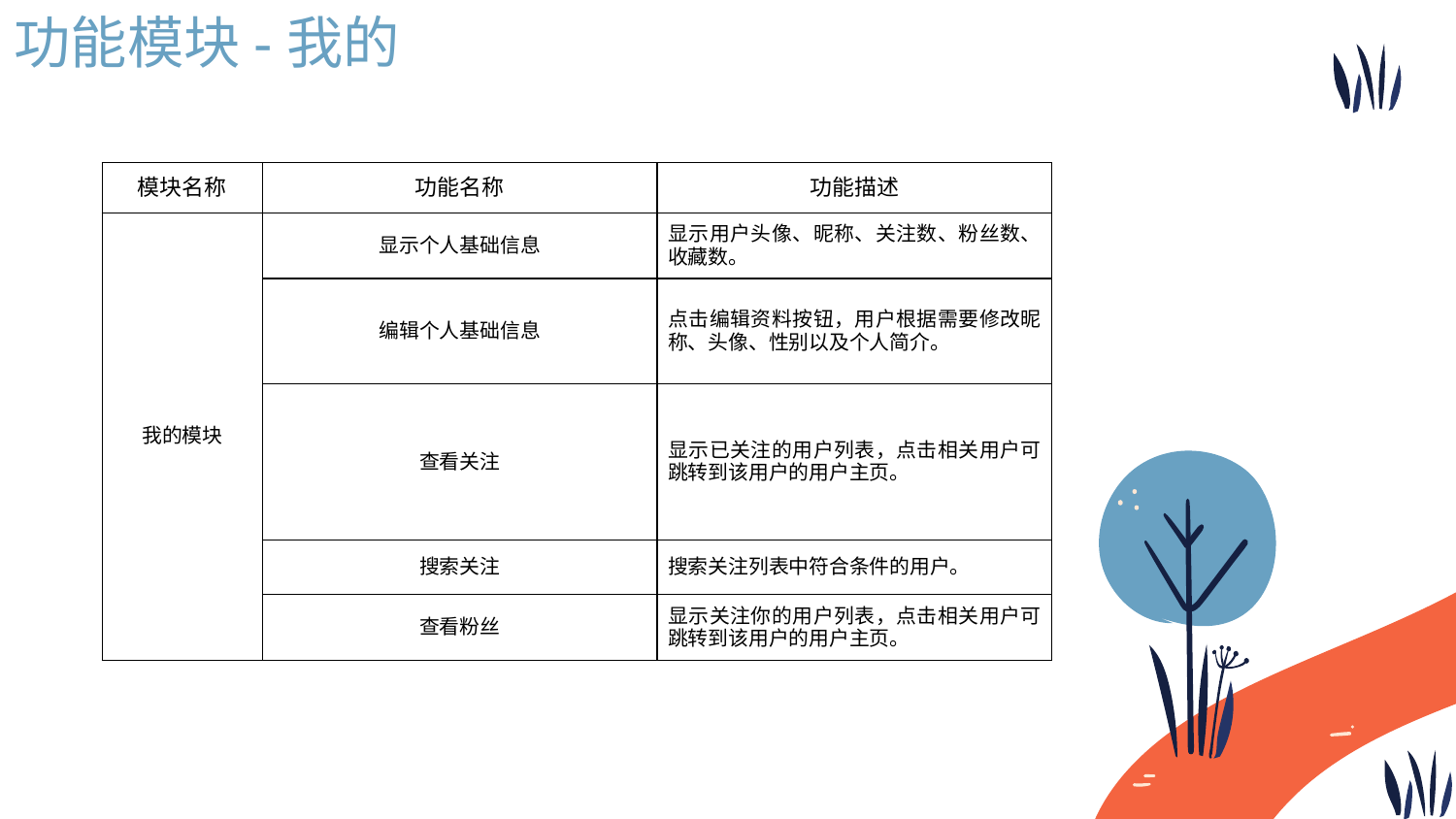

功能模块-我的

| 模块名称 | 功能名称 | 功能描述 |
| --- | --- | --- |
| 我的模块 | 显示个人基础信息 | 显示用户头像、昵称、关注数、粉丝数、收藏数。 |
|  | 编辑个人基础信息 | 点击编辑资料按钮，用户根据需要修改昵称、头像、性别以及个人简介。 |
|  | 查看关注 | 显示已关注的用户列表，点击相关用户可跳转到该用户的用户主页。 |
|  | 搜索关注 | 搜索关注列表中符合条件的用户。 |
|  | 查看粉丝 | 显示关注你的用户列表，点击相关用户可跳转到该用户的用户主页。 |